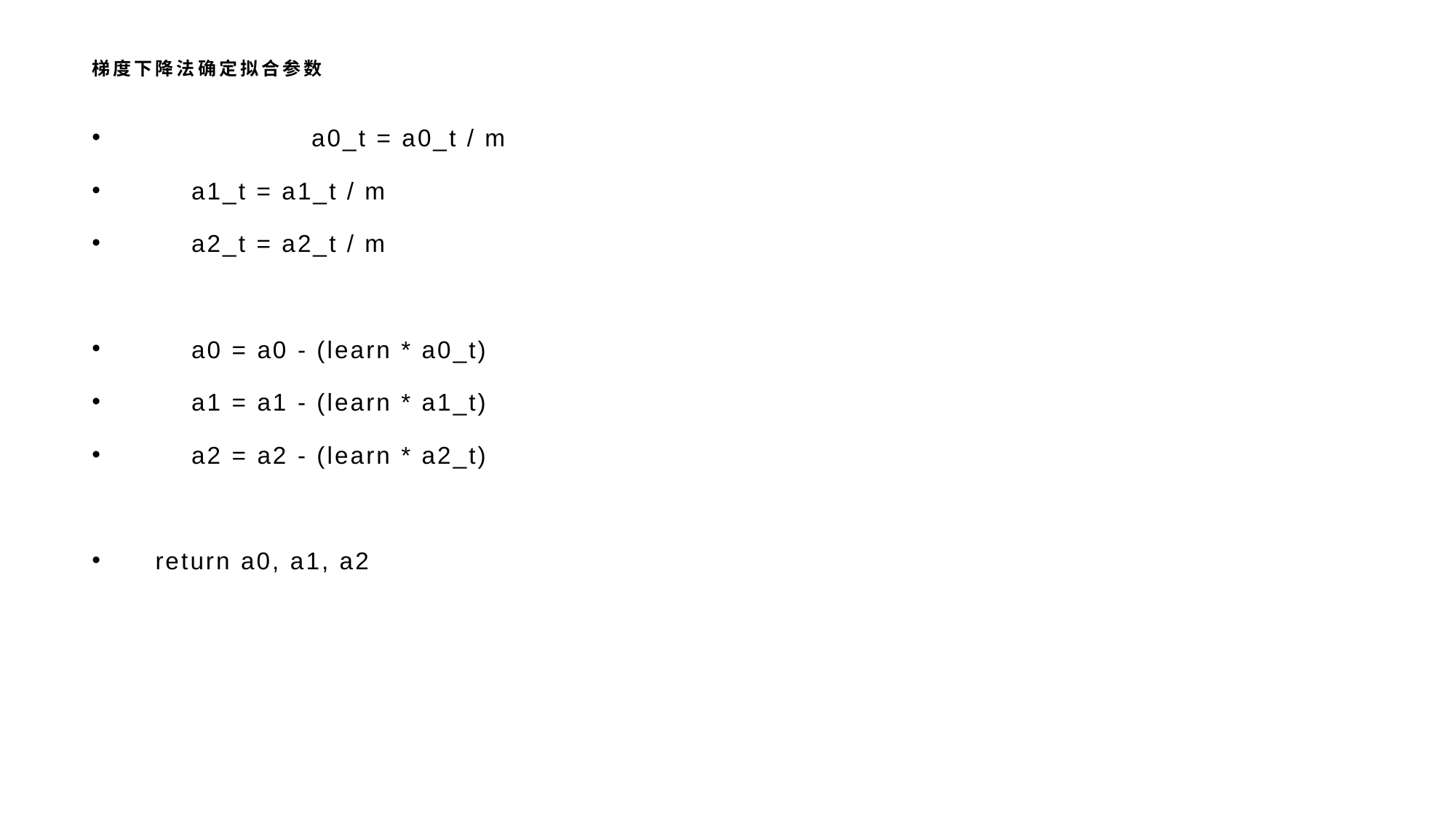

# 梯度下降法确定拟合参数
  	a0_t = a0_t / m
        a1_t = a1_t / m
        a2_t = a2_t / m

        a0 = a0 - (learn * a0_t)
        a1 = a1 - (learn * a1_t)
        a2 = a2 - (learn * a2_t)

    return a0, a1, a2